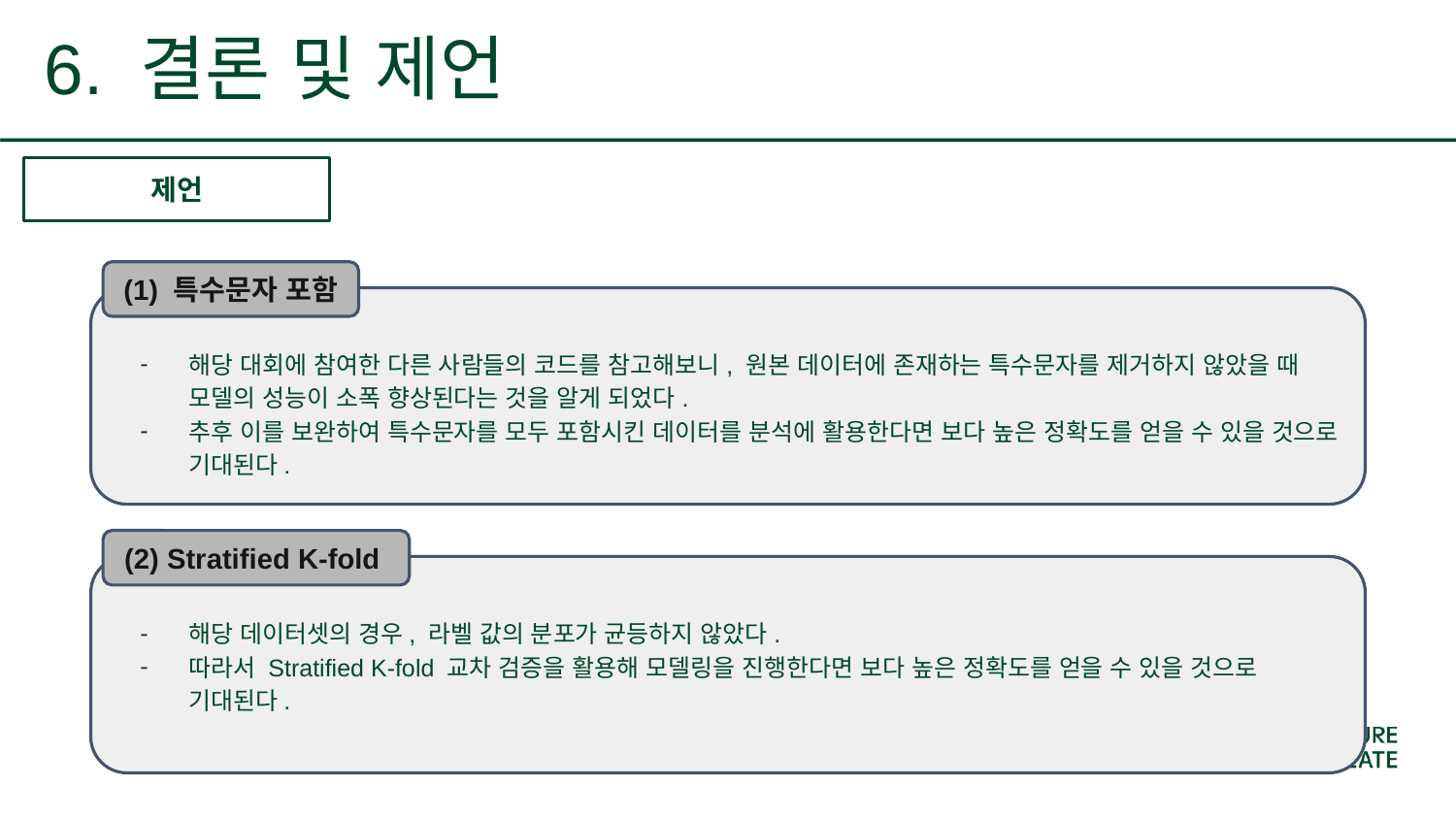

6. 결론 및 제언
제언
(1) 특수문자 포함
해당 대회에 참여한 다른 사람들의 코드를 참고해보니, 원본 데이터에 존재하는 특수문자를 제거하지 않았을 때 모델의 성능이 소폭 향상된다는 것을 알게 되었다.
추후 이를 보완하여 특수문자를 모두 포함시킨 데이터를 분석에 활용한다면 보다 높은 정확도를 얻을 수 있을 것으로 기대된다.
(2) Stratified K-fold
해당 데이터셋의 경우, 라벨 값의 분포가 균등하지 않았다.
따라서 Stratified K-fold 교차 검증을 활용해 모델링을 진행한다면 보다 높은 정확도를 얻을 수 있을 것으로 기대된다.